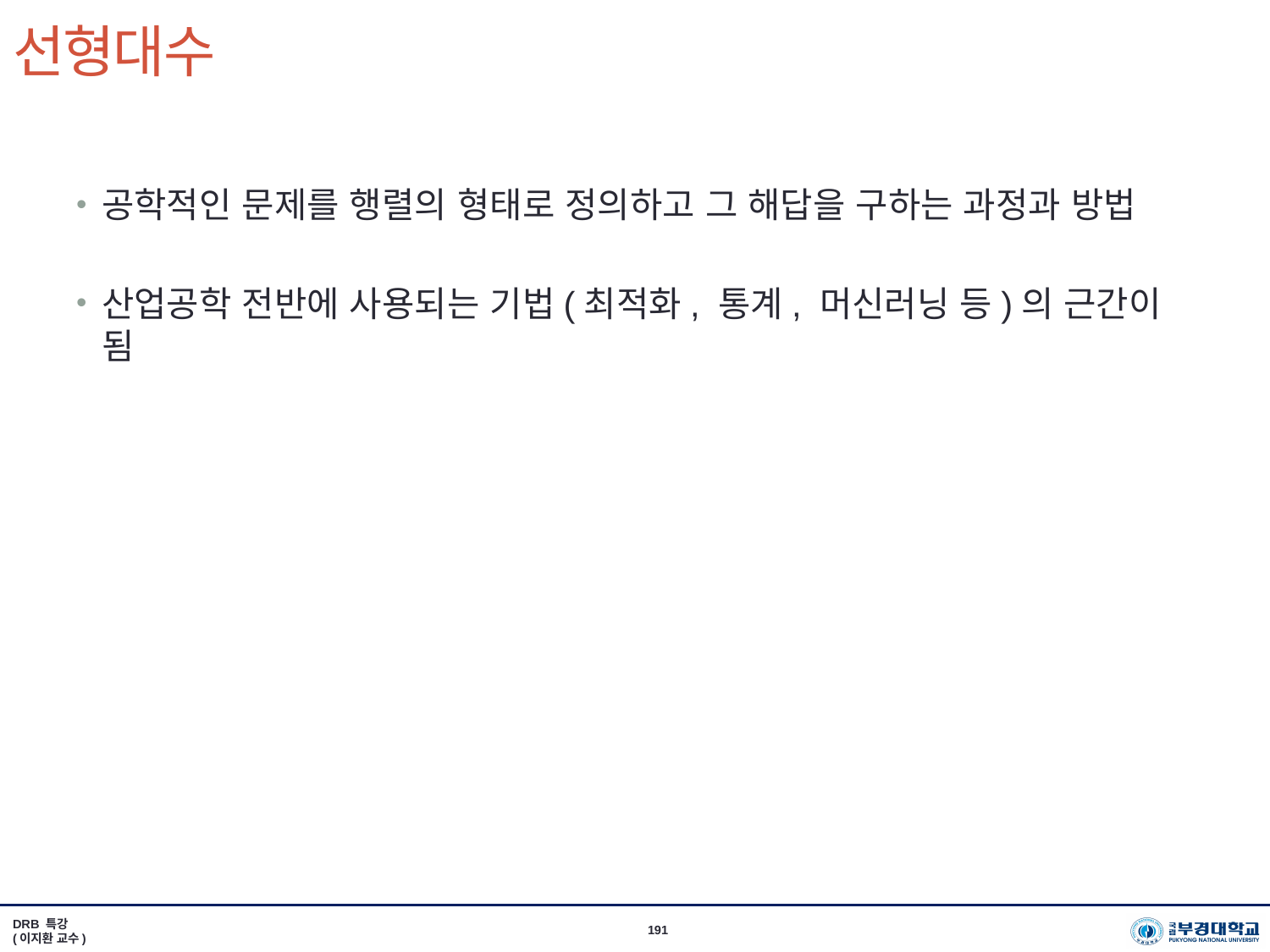

# 선형대수

공학적인 문제를 행렬의 형태로 정의하고 그 해답을 구하는 과정과 방법

산업공학 전반에 사용되는 기법(최적화, 통계, 머신러닝 등)의 근간이 됨

DRB 특강
(이지환 교수)